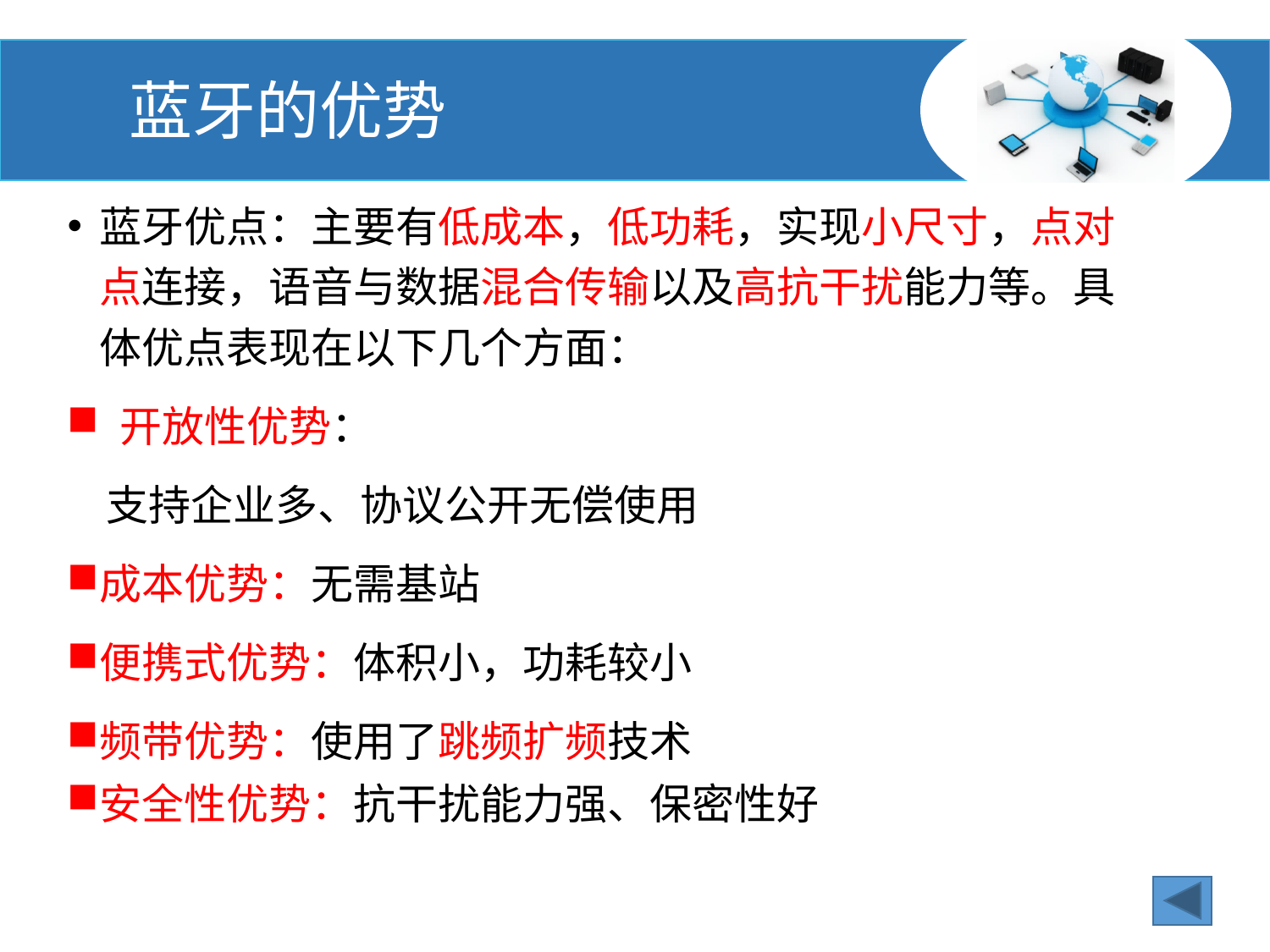

# 蓝牙的优势
蓝牙优点：主要有低成本，低功耗，实现小尺寸，点对点连接，语音与数据混合传输以及高抗干扰能力等。具体优点表现在以下几个方面：
 开放性优势：
   支持企业多、协议公开无偿使用
成本优势：无需基站
便携式优势：体积小，功耗较小
频带优势：使用了跳频扩频技术
安全性优势：抗干扰能力强、保密性好